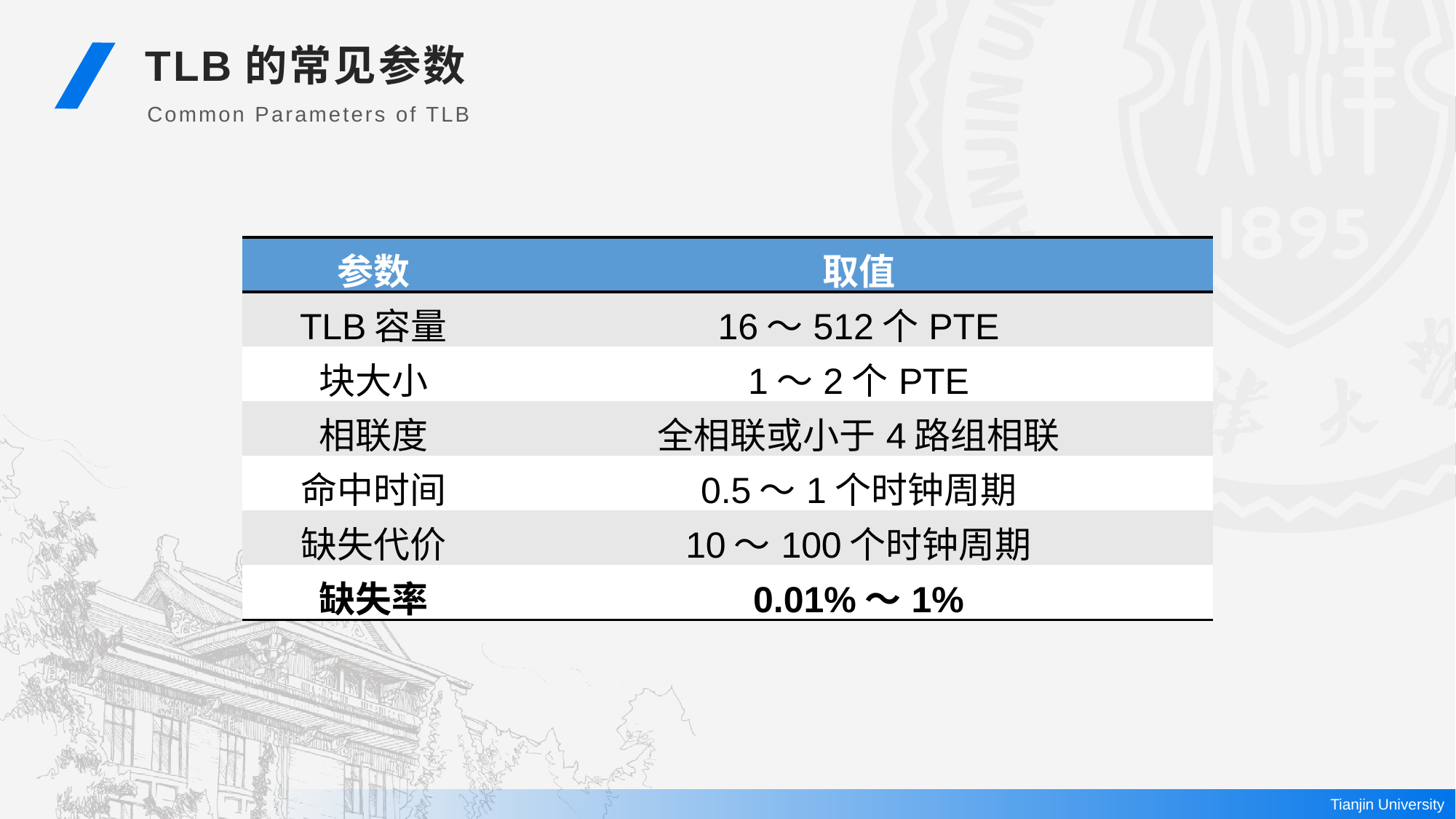

TLB的常见参数
Common Parameters of TLB
| 参数 | 取值 |
| --- | --- |
| TLB容量 | 16～512个PTE |
| 块大小 | 1～2个PTE |
| 相联度 | 全相联或小于4路组相联 |
| 命中时间 | 0.5～1个时钟周期 |
| 缺失代价 | 10～100个时钟周期 |
| 缺失率 | 0.01%～1% |